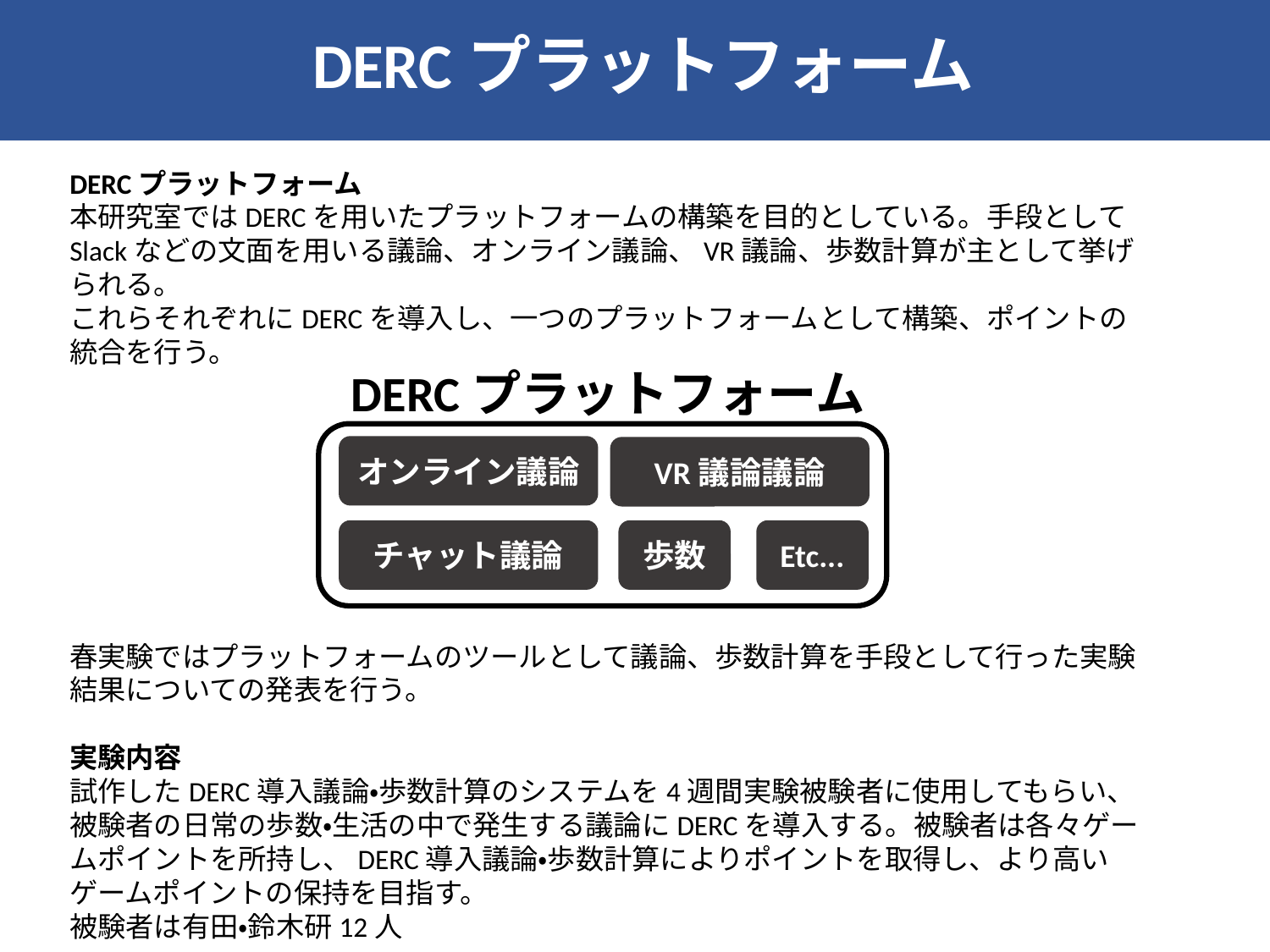

DERCプラットフォーム
DERCプラットフォーム
本研究室ではDERCを用いたプラットフォームの構築を目的としている。手段としてSlackなどの文面を用いる議論、オンライン議論、VR議論、歩数計算が主として挙げられる。
これらそれぞれにDERCを導入し、一つのプラットフォームとして構築、ポイントの統合を行う。

春実験ではプラットフォームのツールとして議論、歩数計算を手段として行った実験結果についての発表を行う。

実験内容
試作したDERC導入議論・歩数計算のシステムを4週間実験被験者に使用してもらい、被験者の日常の歩数・生活の中で発生する議論にDERCを導入する。被験者は各々ゲームポイントを所持し、DERC導入議論・歩数計算によりポイントを取得し、より高いゲームポイントの保持を目指す。
被験者は有田・鈴木研12人

DERCプラットフォーム

オンライン議論
VR議論議論
チャット議論
歩数
Etc...